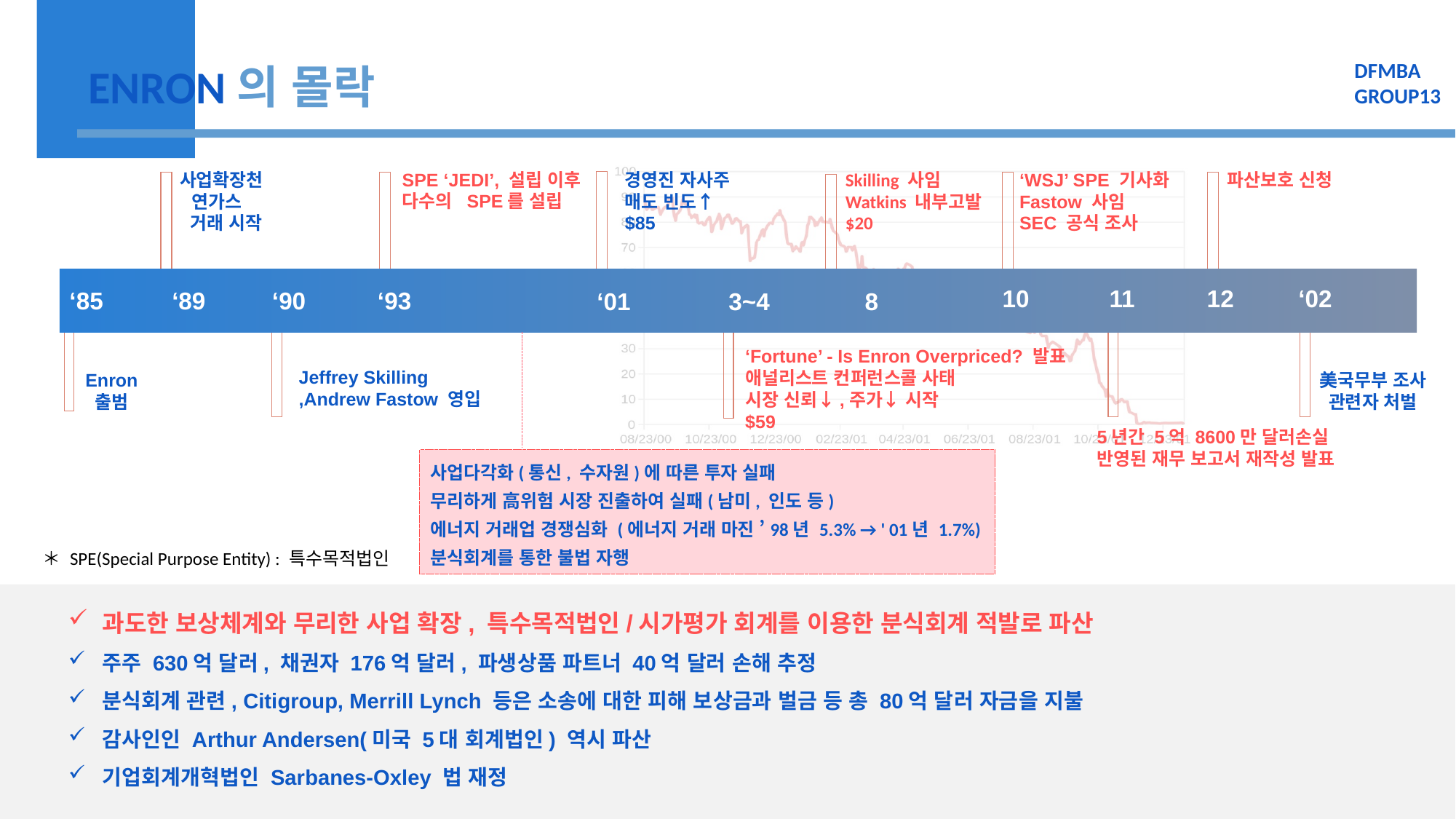

DFMBA
GROUP13
ENRON의 몰락

사업확장천연가스
 거래 시작
SPE ‘JEDI’, 설립 이후
다수의  SPE를 설립
경영진 자사주
매도 빈도↑
$85
Skilling 사임
Watkins 내부고발
$20
‘WSJ’ SPE 기사화
Fastow 사임
SEC 공식 조사
파산보호 신청

‘02
10
11
12
‘85
‘89
‘90
‘93
8
3~4
‘01
‘Fortune’ - Is Enron Overpriced? 발표
애널리스트 컨퍼런스콜 사태
시장 신뢰↓,주가↓ 시작
$59
Jeffrey Skilling
,Andrew Fastow 영입
Enron 출범
美국무부 조사
관련자 처벌
5년간 5억 8600만 달러손실 반영된 재무 보고서 재작성 발표
사업다각화(통신, 수자원)에 따른 투자 실패
무리하게 高위험 시장 진출하여 실패(남미, 인도 등)
에너지 거래업 경쟁심화 (에너지 거래 마진 ’98년 5.3% → ' 01년 1.7%)
분식회계를 통한 불법 자행
＊ SPE(Special Purpose Entity) : 특수목적법인

과도한 보상체계와 무리한 사업 확장, 특수목적법인/시가평가 회계를 이용한 분식회계 적발로 파산
주주 630억 달러, 채권자 176억 달러, 파생상품 파트너 40억 달러 손해 추정
분식회계 관련, Citigroup, Merrill Lynch 등은 소송에 대한 피해 보상금과 벌금 등 총 80억 달러 자금을 지불
감사인인 Arthur Andersen(미국 5대 회계법인) 역시 파산
기업회계개혁법인 Sarbanes-Oxley 법 재정